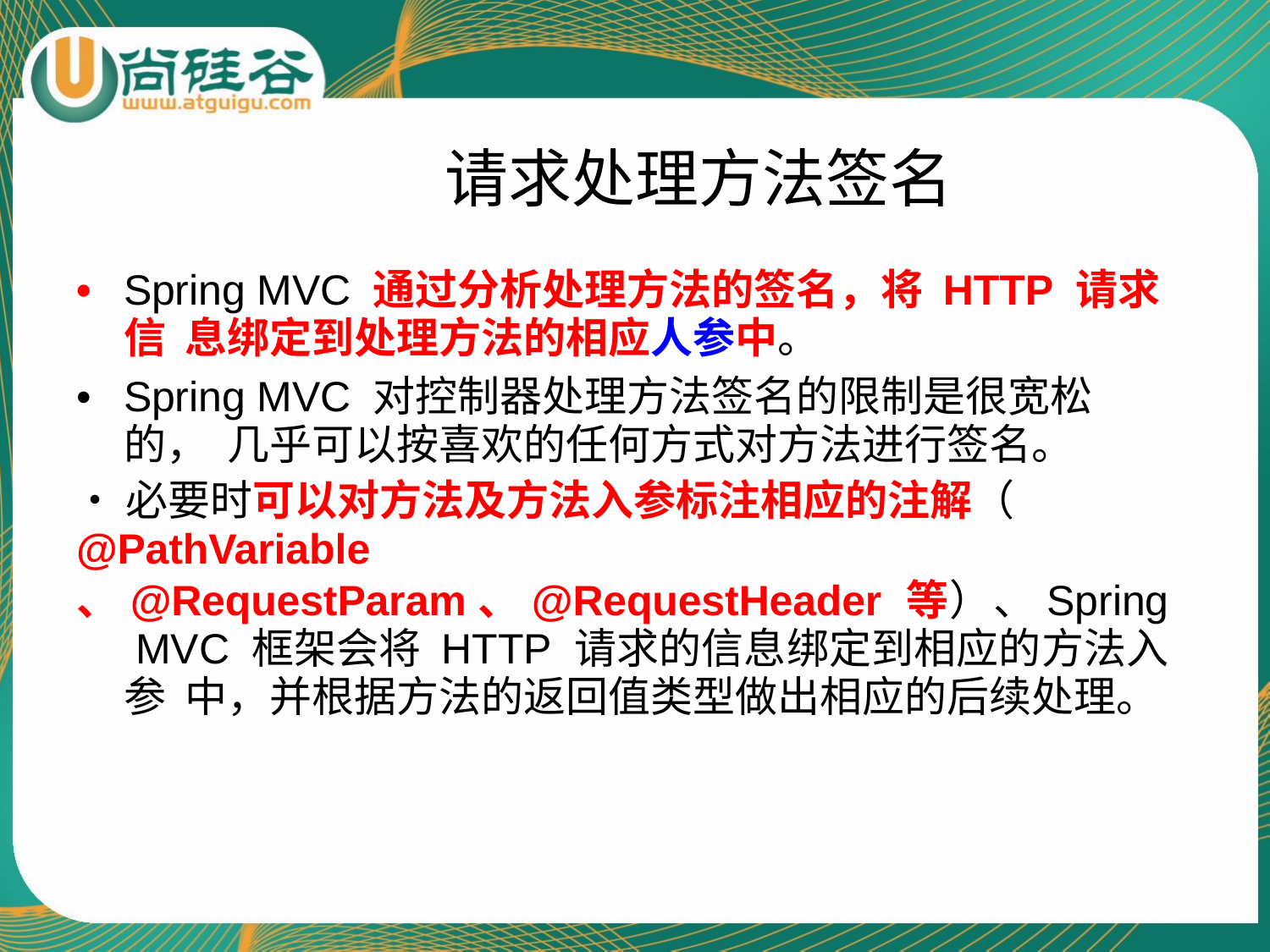

# 请求处理方法签名
•	Spring MVC 通过分析处理方法的签名，将 HTTP 请求信  息绑定到处理方法的相应人参中。
•	Spring MVC 对控制器处理方法签名的限制是很宽松的，  几乎可以按喜欢的任何方式对方法进行签名。
•	必要时可以对方法及方法入参标注相应的注解（
@PathVariable
、@RequestParam、@RequestHeader 等）、Spring  MVC 框架会将 HTTP 请求的信息绑定到相应的方法入参  中，并根据方法的返回值类型做出相应的后续处理。